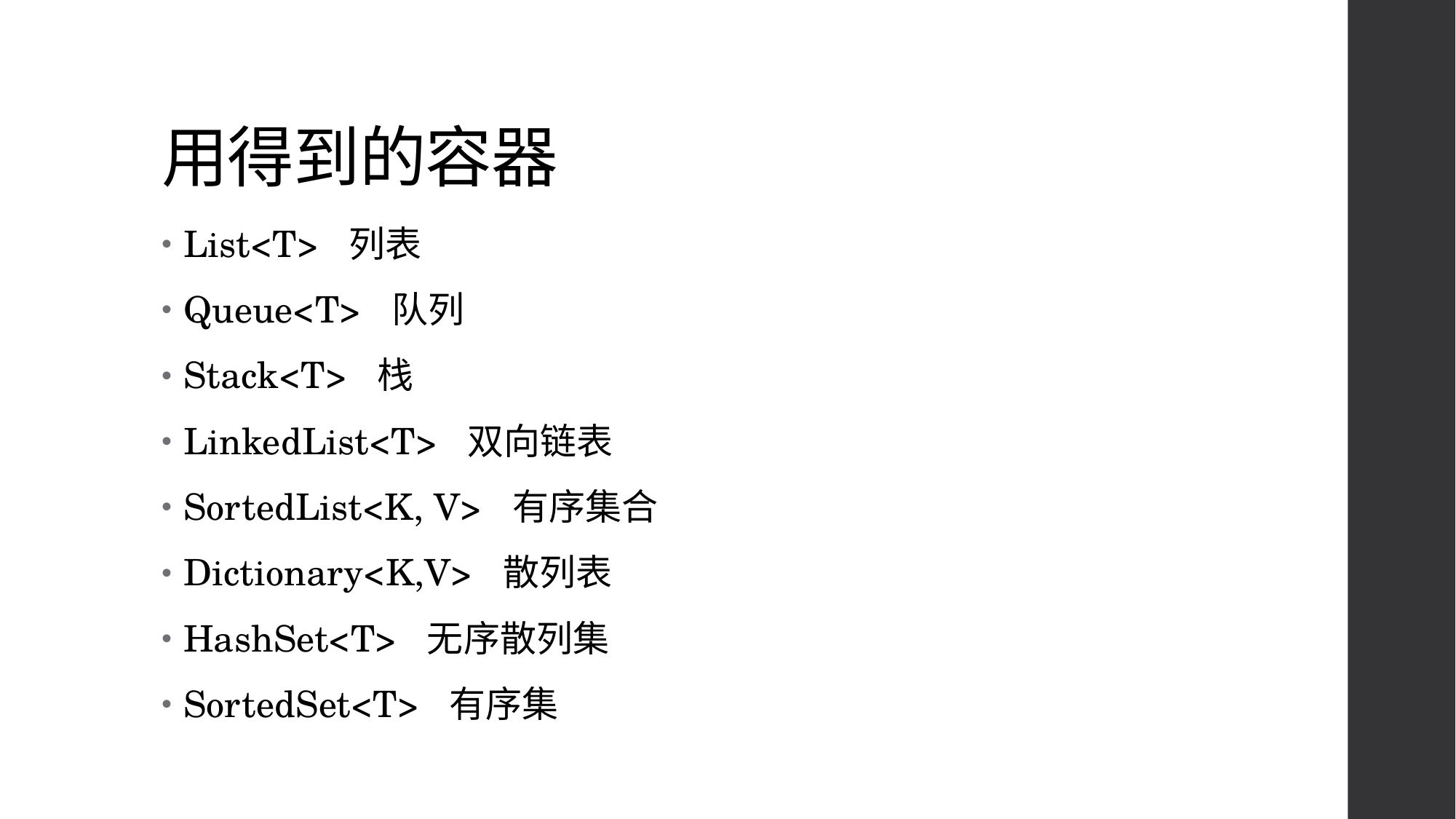

# 用得到的容器
List<T>  列表
Queue<T>  队列
Stack<T>  栈
LinkedList<T>  双向链表
SortedList<K, V>  有序集合
Dictionary<K,V>  散列表
HashSet<T>  无序散列集
SortedSet<T>  有序集